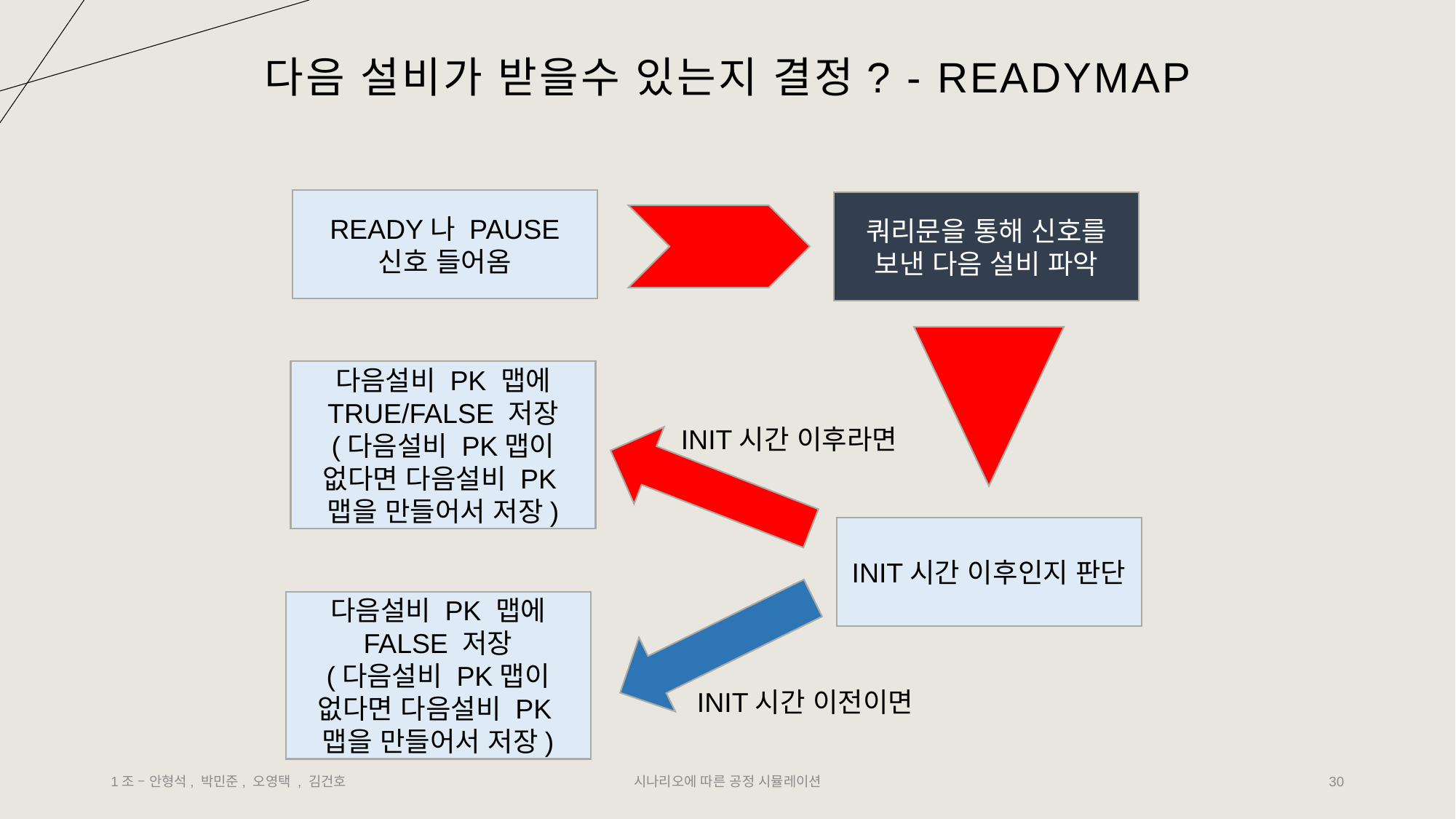

# 다음 설비가 받을수 있는지 결정? - ReadyMap
READY나 PAUSE 신호 들어옴
쿼리문을 통해 신호를 보낸 다음 설비 파악

다음설비 PK 맵에 TRUE/FALSE 저장
(다음설비 PK맵이 없다면 다음설비 PK맵을 만들어서 저장)
INIT시간 이후라면

INIT시간 이후인지 판단
다음설비 PK 맵에 FALSE 저장
(다음설비 PK맵이 없다면 다음설비 PK맵을 만들어서 저장)

INIT시간 이전이면
1조 – 안형석, 박민준, 오영택 , 김건호
시나리오에 따른 공정 시뮬레이션
30